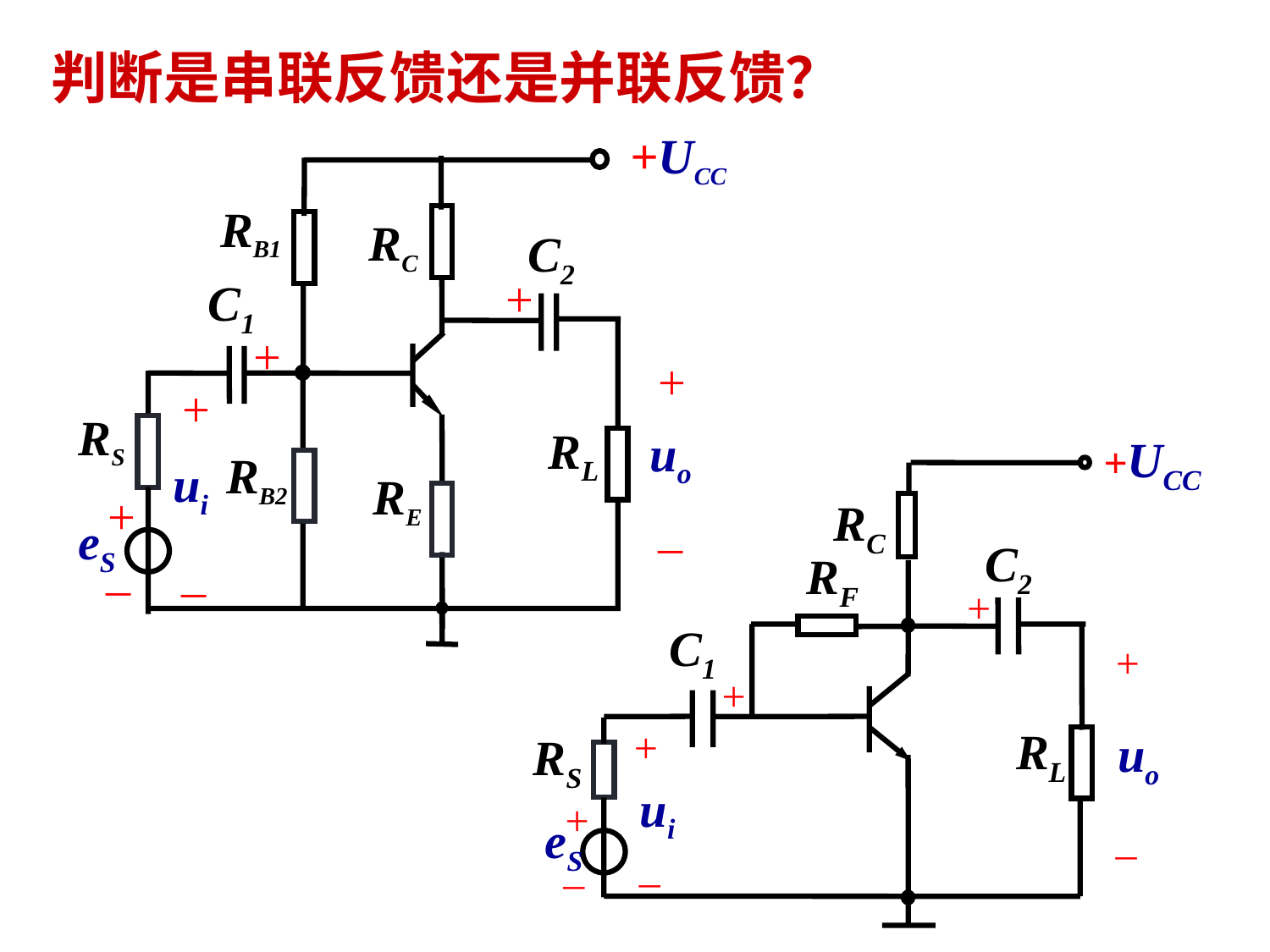

判断是串联反馈还是并联反馈？
+UCC

RB1

RC

C2
+
C1

+

+

+

RS

RL
uo

RB2

ui
RE
+

–
eS

–

–

+UCC

RC

C2
RF

+

C1

+
+

+

uo

RL
RS

ui
+

eS
–

–
–